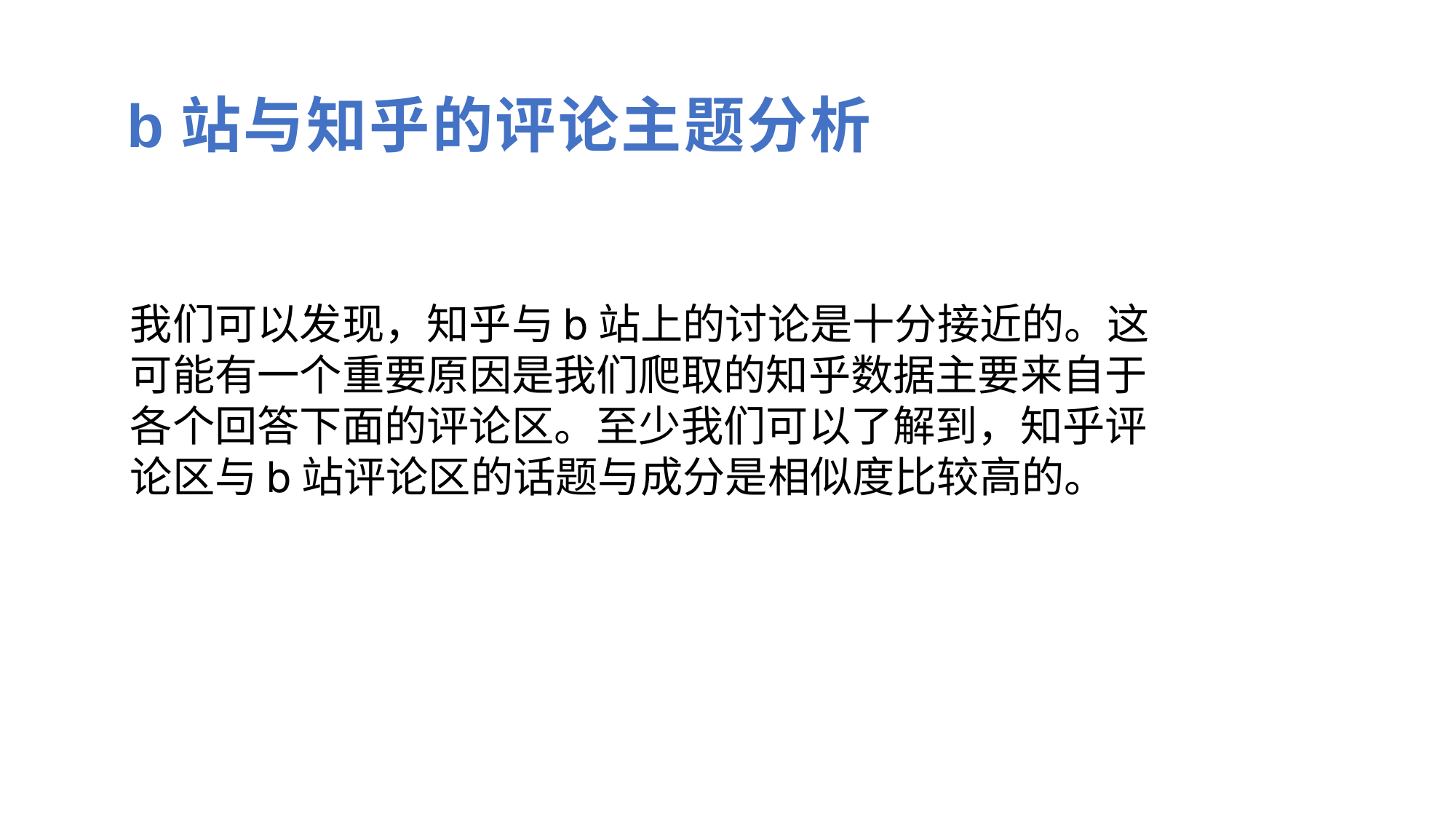

b站与知乎的评论主题分析
我们可以发现，知乎与b站上的讨论是十分接近的。这可能有一个重要原因是我们爬取的知乎数据主要来自于各个回答下面的评论区。至少我们可以了解到，知乎评论区与b站评论区的话题与成分是相似度比较高的。